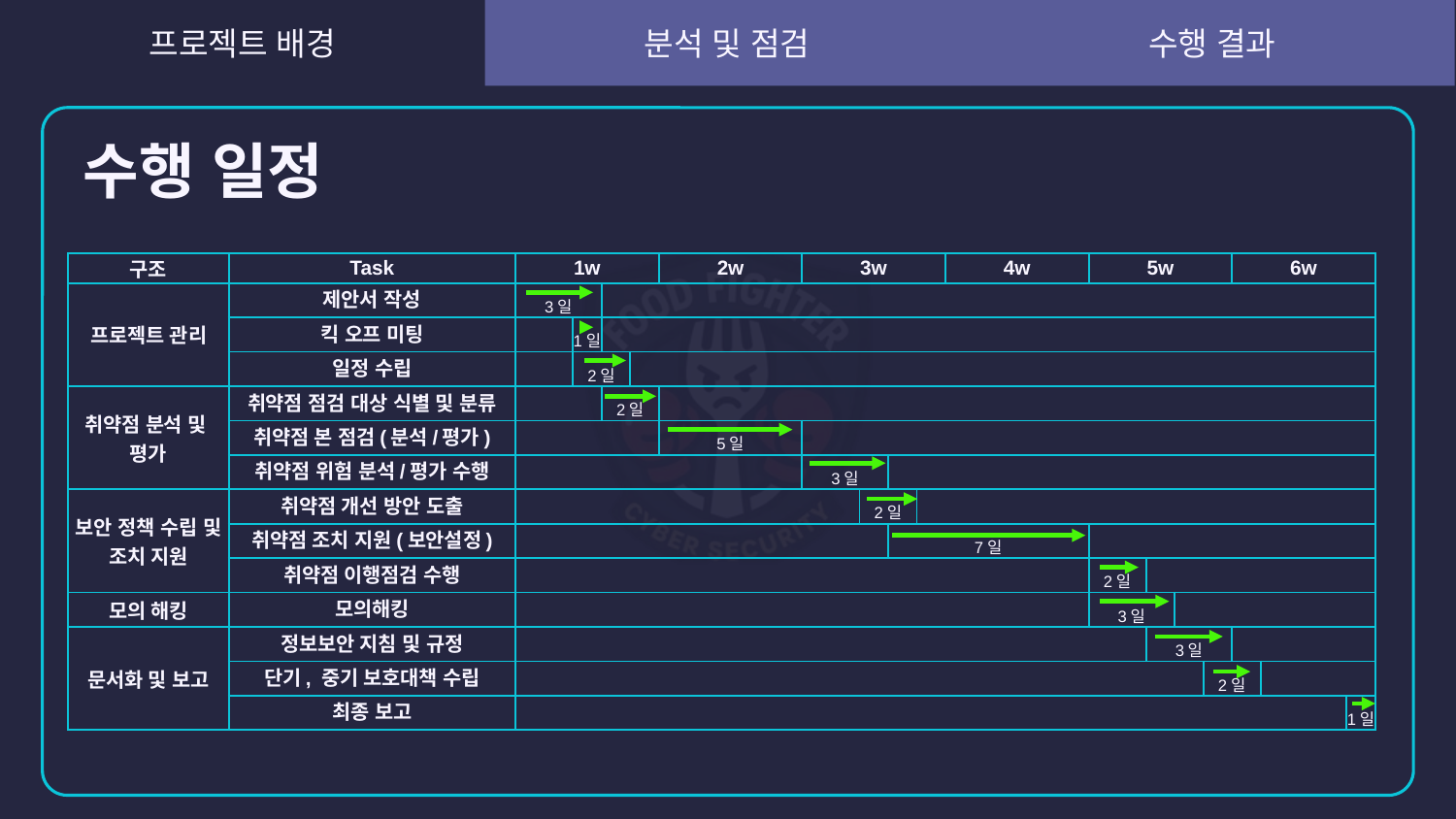

# 수행 일정
| 구조 | Task | 1w |  |  |  |  | 2w |  |  |  |  | 3w |  |  |  |  | 4w |  |  |  |  | 5w |  |  |  |  | 6w |  |  |  |  |
| --- | --- | --- | --- | --- | --- | --- | --- | --- | --- | --- | --- | --- | --- | --- | --- | --- | --- | --- | --- | --- | --- | --- | --- | --- | --- | --- | --- | --- | --- | --- | --- |
| 프로젝트 관리 | 제안서 작성 | 3일 |  |  |  |  |  |  |  |  |  |  |  |  |  |  |  |  |  |  |  |  |  |  |  |  |  |  |  |  |  |
|  | 킥 오프 미팅 |  |  | 1일 |  |  |  |  |  |  |  |  |  |  |  |  |  |  |  |  |  |  |  |  |  |  |  |  |  |  |  |
|  | 일정 수립 |  |  | 2일 |  |  |  |  |  |  |  |  |  |  |  |  |  |  |  |  |  |  |  |  |  |  |  |  |  |  |  |
| 취약점 분석 및 평가 | 취약점 점검 대상 식별 및 분류 |  |  |  | 2일 |  |  |  |  |  |  |  |  |  |  |  |  |  |  |  |  |  |  |  |  |  |  |  |  |  |  |
|  | 취약점 본 점검(분석/평가) |  |  |  |  |  | 5일 |  |  |  |  |  |  |  |  |  |  |  |  |  |  |  |  |  |  |  |  |  |  |  |  |
|  | 취약점 위험 분석/평가 수행 |  |  |  |  |  |  |  |  |  |  | 3일 |  |  |  |  |  |  |  |  |  |  |  |  |  |  |  |  |  |  |  |
| 보안 정책 수립 및 조치 지원 | 취약점 개선 방안 도출 |  |  |  |  |  |  |  |  |  |  |  |  | 2일 |  |  |  |  |  |  |  |  |  |  |  |  |  |  |  |  |  |
|  | 취약점 조치 지원(보안설정) |  |  |  |  |  |  |  |  |  |  |  |  |  | 7일 |  |  |  |  |  |  |  |  |  |  |  |  |  |  |  |  |
|  | 취약점 이행점검 수행 |  |  |  |  |  |  |  |  |  |  |  |  |  |  |  |  |  |  |  |  | 2일 |  |  |  |  |  |  |  |  |  |
| 모의 해킹 | 모의해킹 |  |  |  |  |  |  |  |  |  |  |  |  |  |  |  |  |  |  |  |  | 3일 |  |  |  |  |  |  |  |  |  |
| 문서화 및 보고 | 정보보안 지침 및 규정 |  |  |  |  |  |  |  |  |  |  |  |  |  |  |  |  |  |  |  |  |  |  | 3일 |  |  |  |  |  |  |  |
|  | 단기, 중기 보호대책 수립 |  |  |  |  |  |  |  |  |  |  |  |  |  |  |  |  |  |  |  |  |  |  |  |  | 2일 |  |  |  |  |  |
|  | 최종 보고 |  |  |  |  |  |  |  |  |  |  |  |  |  |  |  |  |  |  |  |  |  |  |  |  |  |  |  |  |  | 1일 |